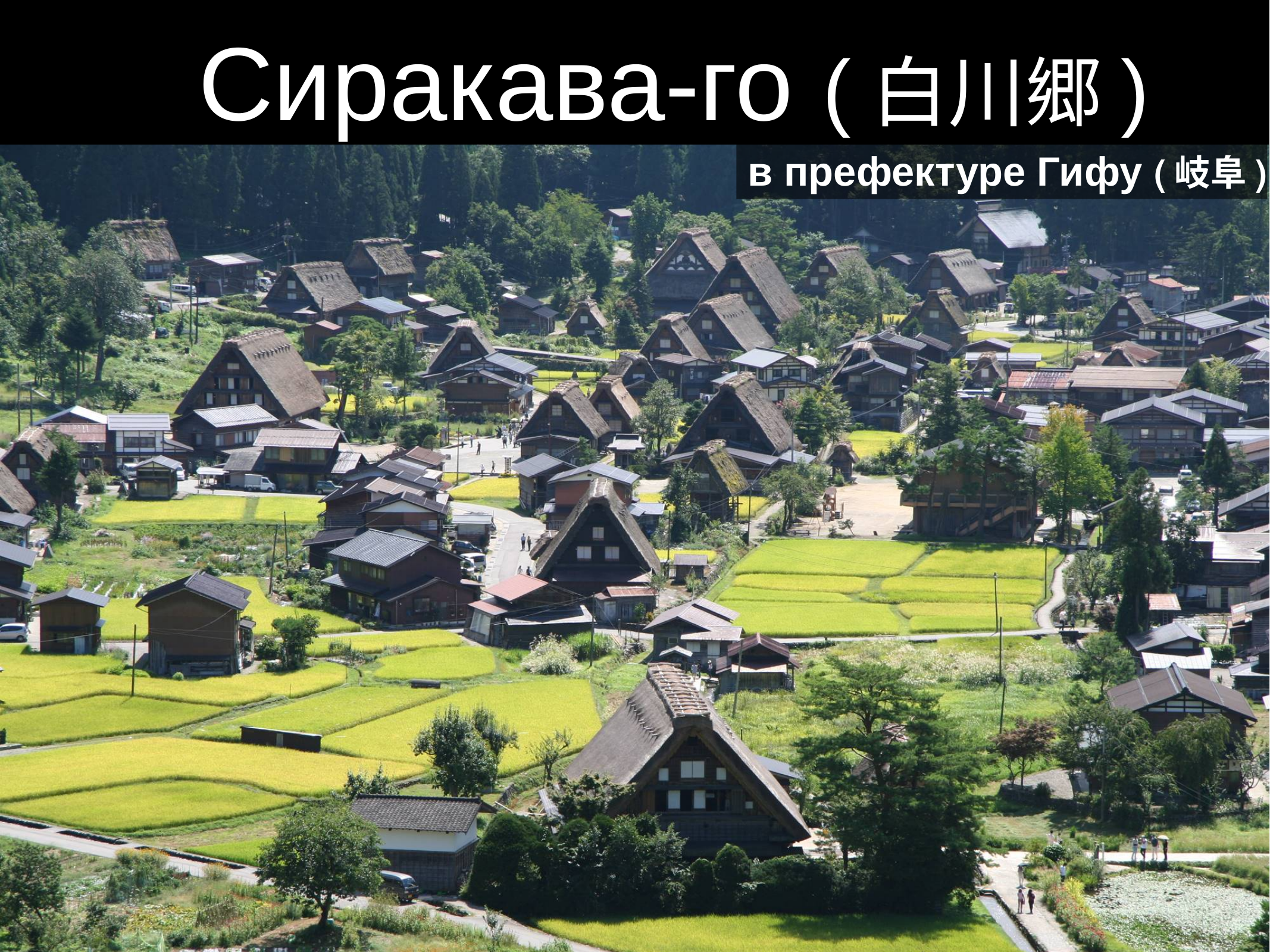

# Сиракава-го (白川郷)

в префектуре Гифу (岐阜)